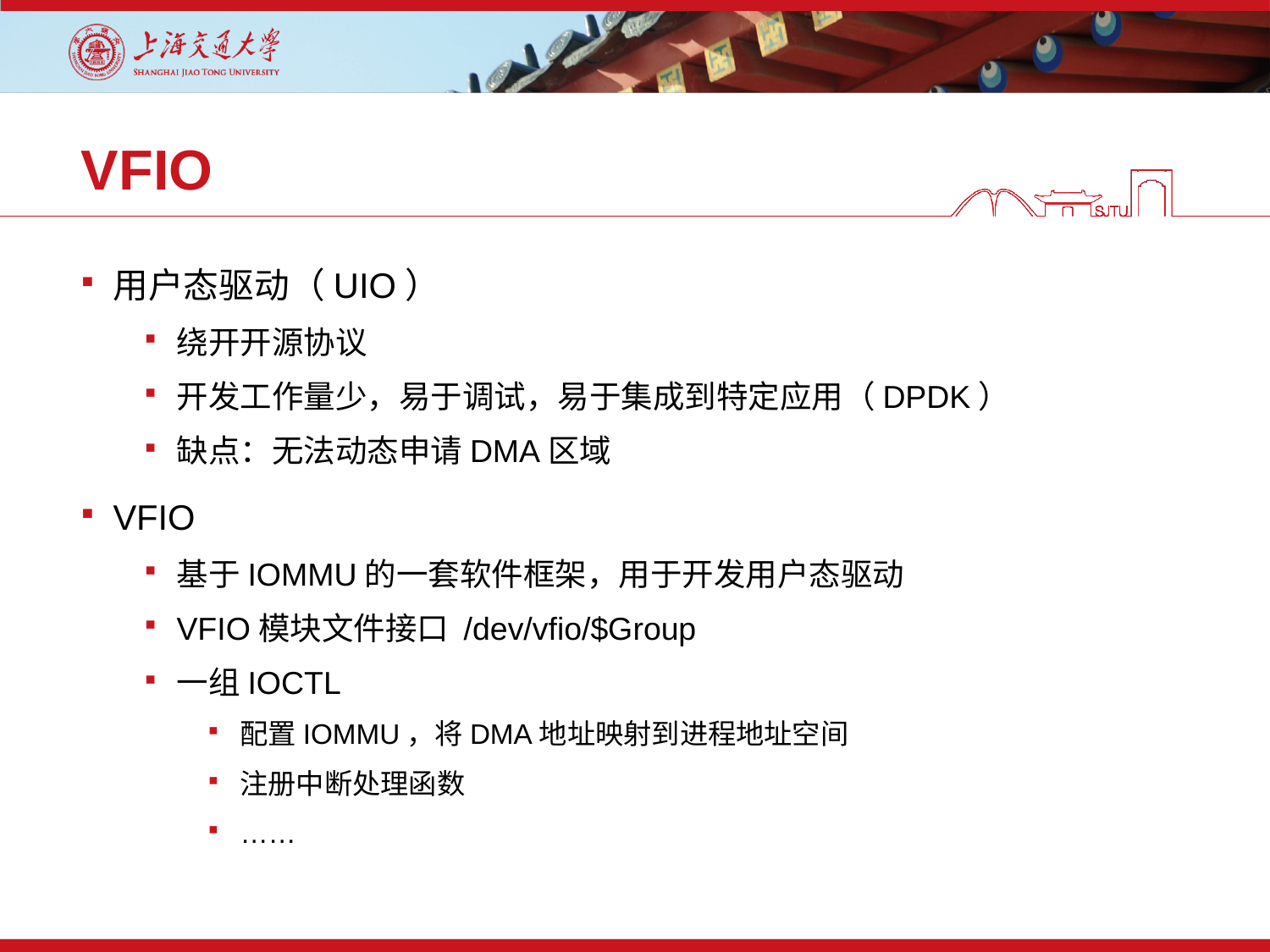

# VFIO
用户态驱动（UIO）
绕开开源协议
开发工作量少，易于调试，易于集成到特定应用（DPDK）
缺点：无法动态申请DMA区域
VFIO
基于IOMMU的一套软件框架，用于开发用户态驱动
VFIO模块文件接口 /dev/vfio/$Group
一组IOCTL
配置IOMMU，将DMA地址映射到进程地址空间
注册中断处理函数
……